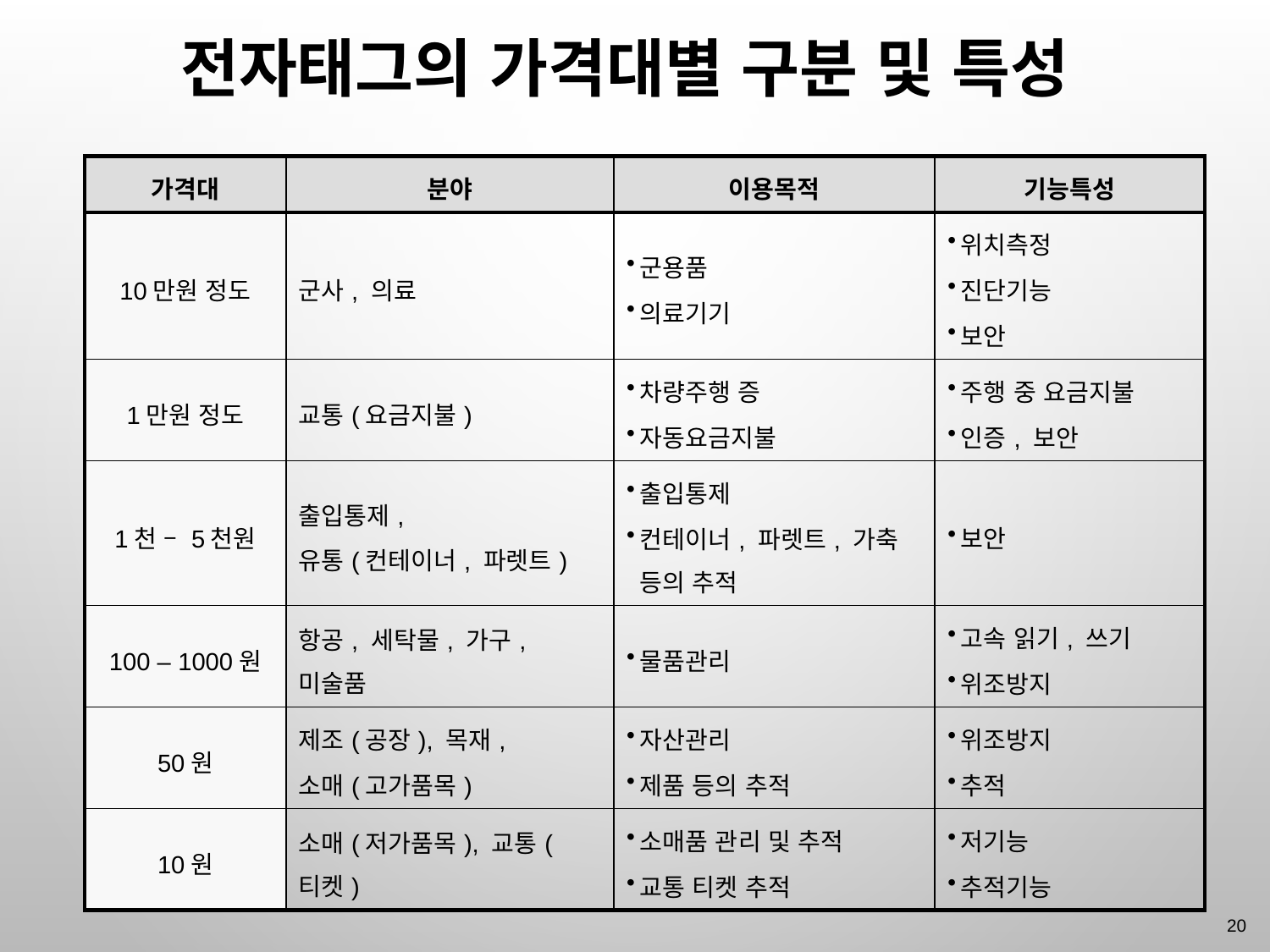

# 전자태그의 가격대별 구분 및 특성
| 가격대 | 분야 | 이용목적 | 기능특성 |
| --- | --- | --- | --- |
| 10만원 정도 | 군사, 의료 | 군용품 의료기기 | 위치측정 진단기능 보안 |
| 1만원 정도 | 교통(요금지불) | 차량주행 증 자동요금지불 | 주행 중 요금지불 인증, 보안 |
| 1천 – 5천원 | 출입통제, 유통(컨테이너, 파렛트) | 출입통제 컨테이너, 파렛트, 가축 등의 추적 | 보안 |
| 100 – 1000원 | 항공, 세탁물, 가구, 미술품 | 물품관리 | 고속 읽기, 쓰기 위조방지 |
| 50원 | 제조(공장), 목재, 소매(고가품목) | 자산관리 제품 등의 추적 | 위조방지 추적 |
| 10원 | 소매(저가품목), 교통(티켓) | 소매품 관리 및 추적 교통 티켓 추적 | 저기능 추적기능 |
20